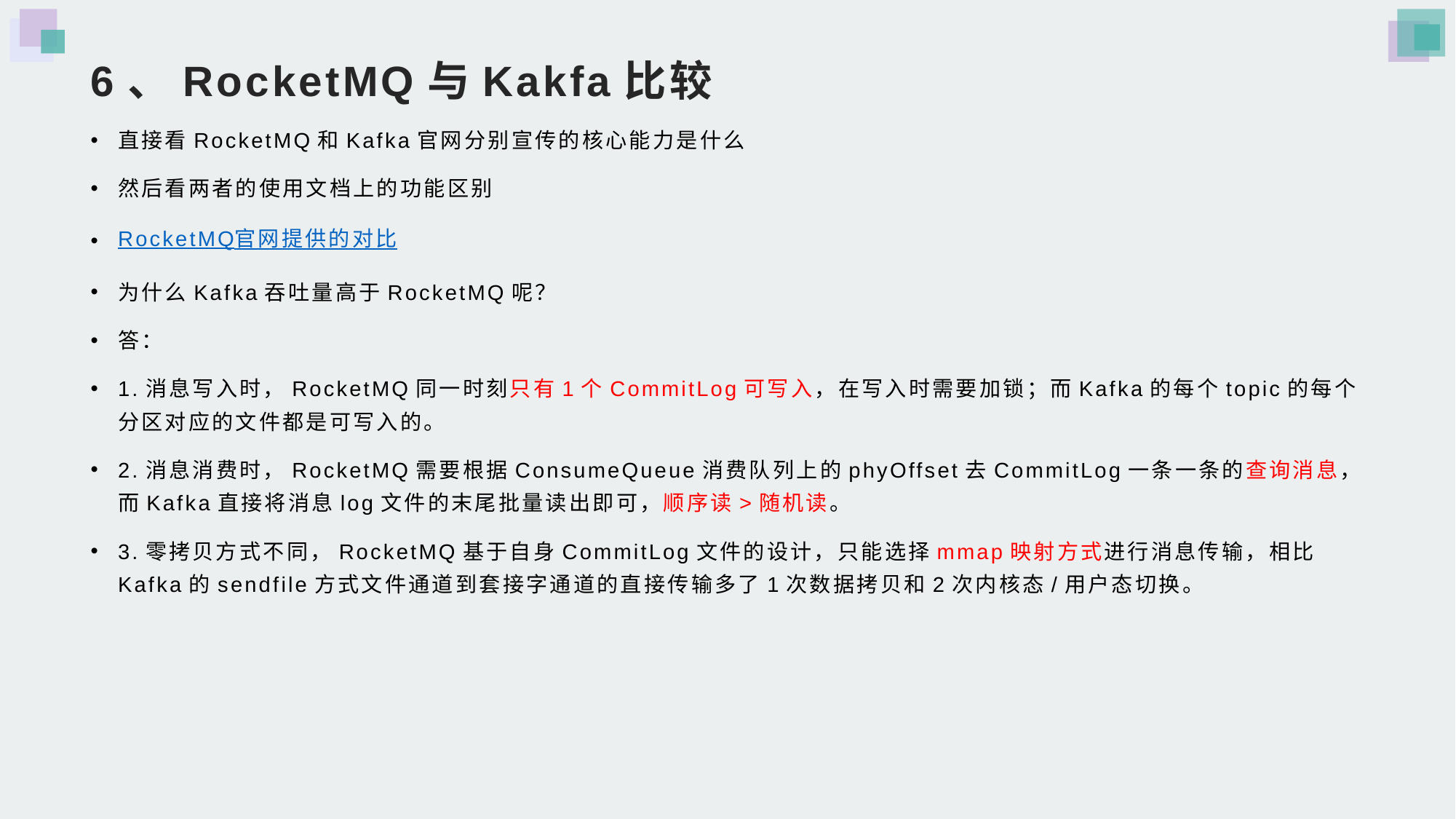

# 6、RocketMQ与Kakfa比较
直接看RocketMQ和Kafka官网分别宣传的核心能力是什么
然后看两者的使用文档上的功能区别
RocketMQ官网提供的对比
为什么Kafka吞吐量高于RocketMQ呢？
答：
1.消息写入时，RocketMQ同一时刻只有1个CommitLog可写入，在写入时需要加锁；而Kafka的每个topic的每个分区对应的文件都是可写入的。
2.消息消费时，RocketMQ需要根据ConsumeQueue消费队列上的phyOffset去CommitLog一条一条的查询消息，而Kafka直接将消息log文件的末尾批量读出即可，顺序读>随机读。
3.零拷贝方式不同，RocketMQ基于自身CommitLog文件的设计，只能选择mmap映射方式进行消息传输，相比Kafka的sendfile方式文件通道到套接字通道的直接传输多了1次数据拷贝和2次内核态/用户态切换。